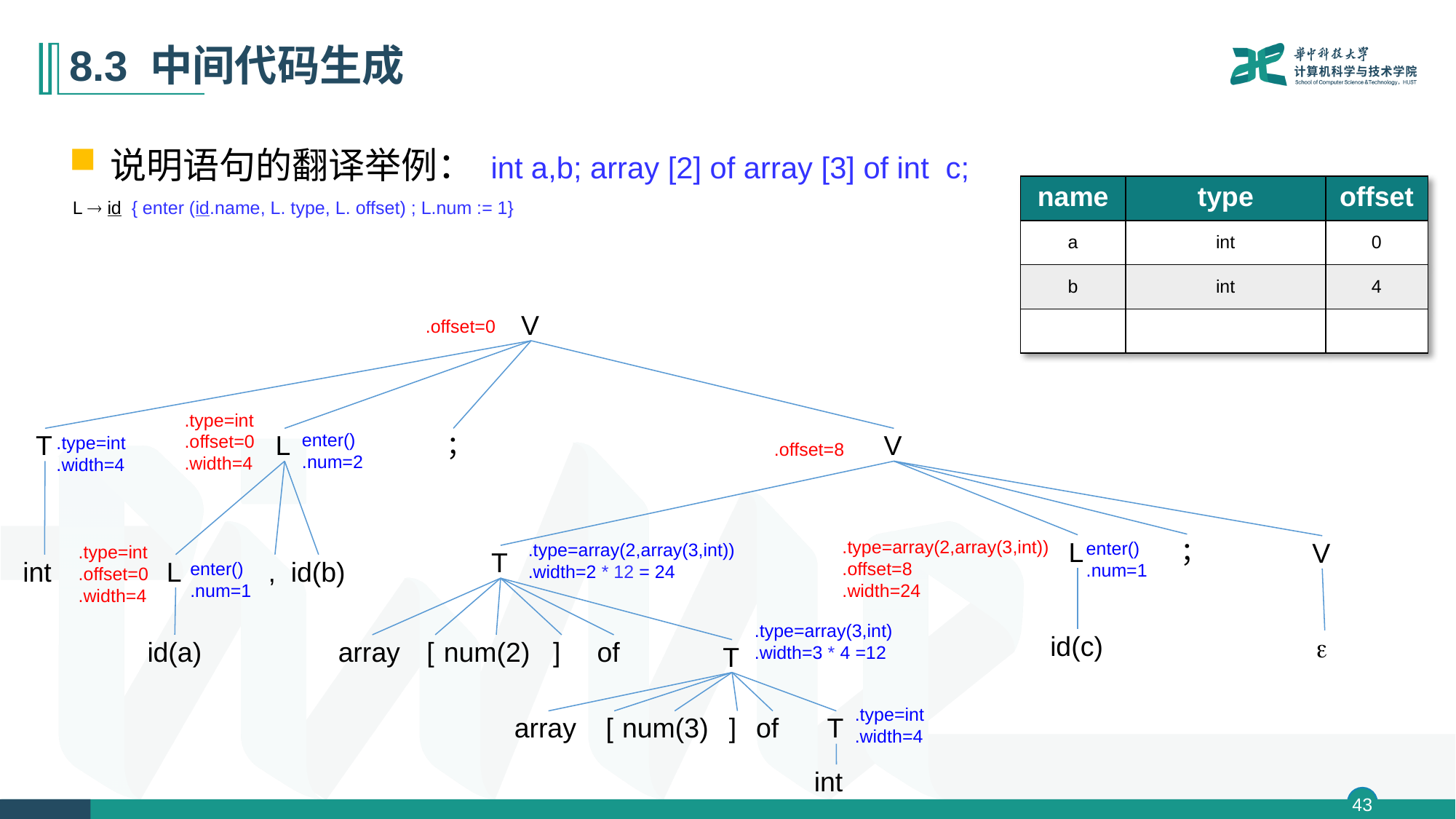

# 8.3 中间代码生成
说明语句的翻译举例： int a,b; array [2] of array [3] of int  c;
| name | type | offset |
| --- | --- | --- |
| a | int | 0 |
| b | int | 4 |
| c | array(2,array(3,int)) | 8 |
L → id  { enter (id.name, L. type, L. offset) ; L.num := 1}
V
.offset=0

.type=int
.offset=0
.width=4
T
L
；
V
enter()
.num=2
.type=int
.width=4
.offset=8
；
L
.type=array(2,array(3,int))
.offset=8
.width=24
V
enter()
.num=1
.type=array(2,array(3,int))
.width=2 * 12 = 24
.type=int
.offset=0
.width=4
T
int
L
,
id(b)
enter()
.num=1
.type=array(3,int)
.width=3 * 4 =12
id(c)
ε
array
[
num(2)
]
of
id(a)
T
.type=int
.width=4
array
[
num(3)
]
of
T
int